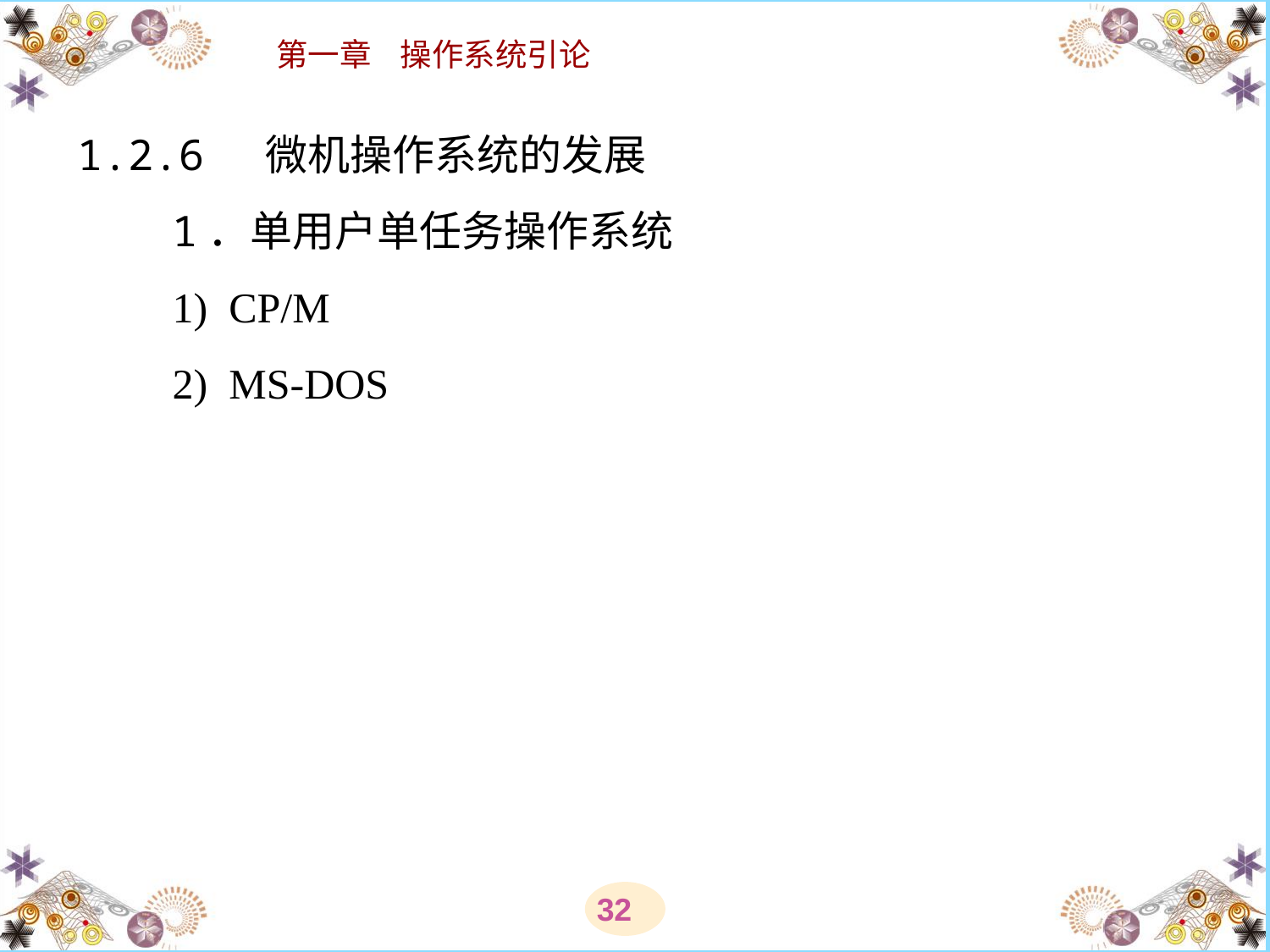

# 1.2.6  微机操作系统的发展 　　1．单用户单任务操作系统 　　1)  CP/M 　　2)  MS-DOS